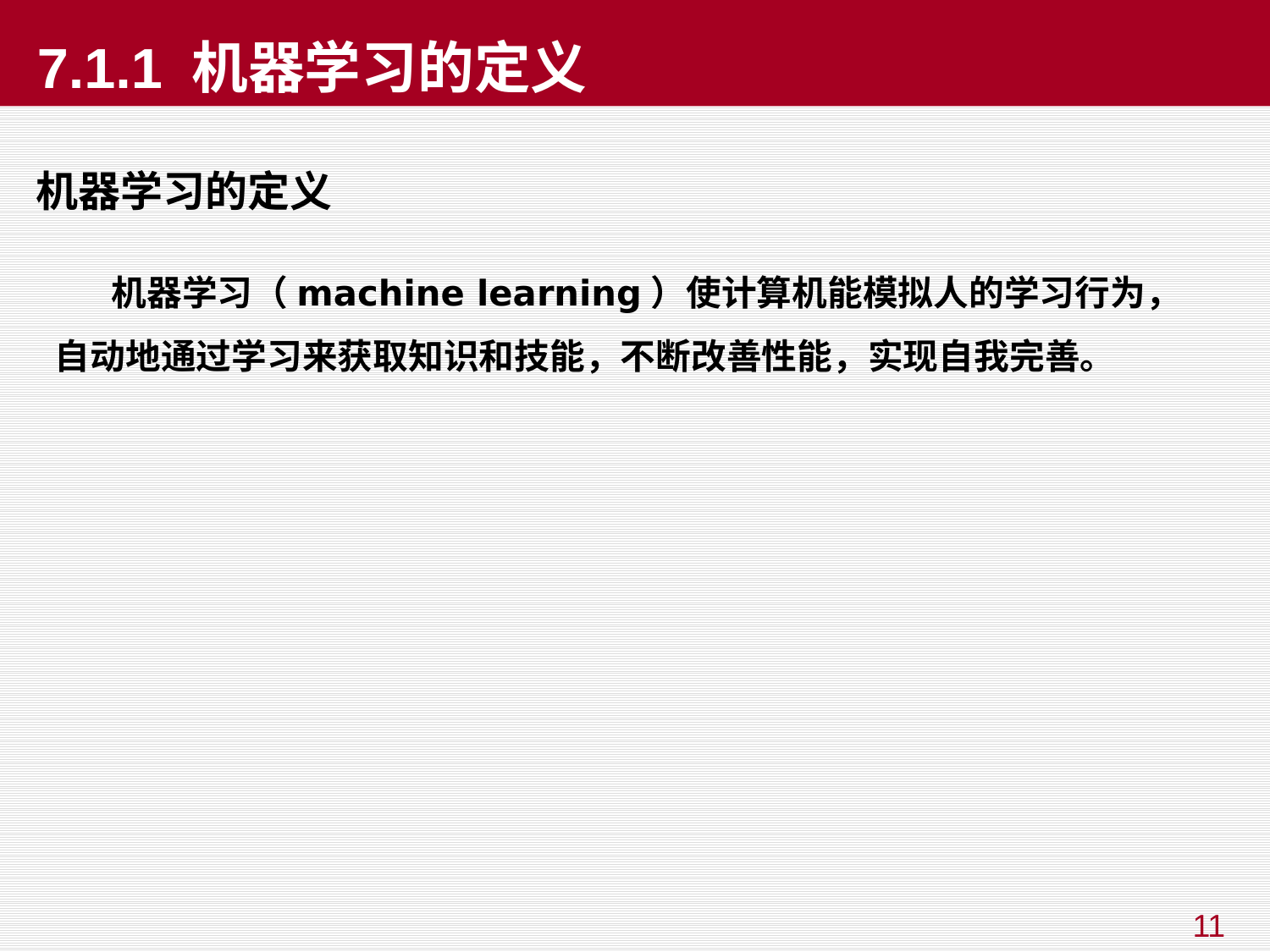

# 7.1.1 机器学习的定义
机器学习的定义
      机器学习（machine learning）使计算机能模拟人的学习行为，自动地通过学习来获取知识和技能，不断改善性能，实现自我完善。
11